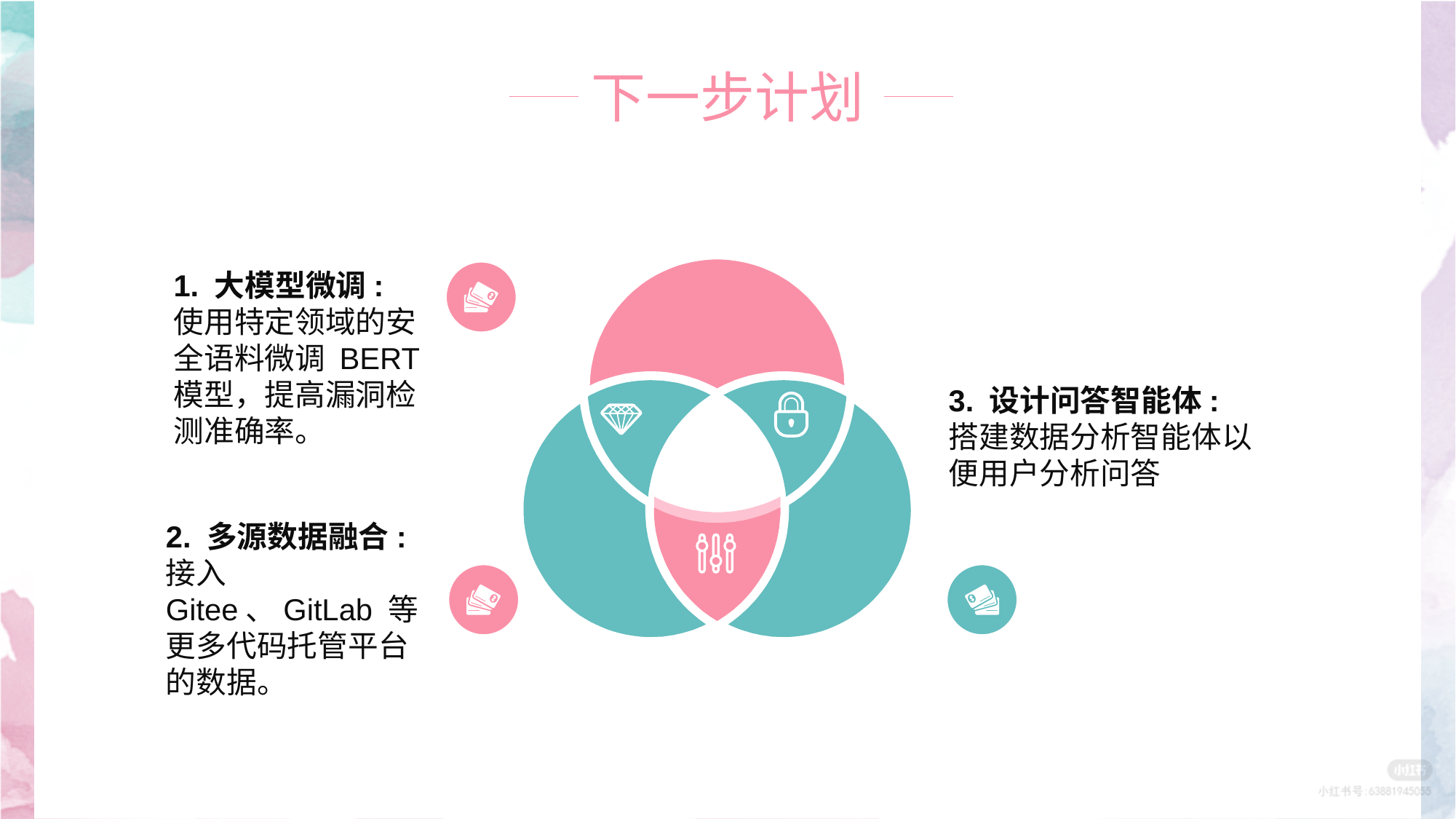

下一步计划

1. 大模型微调: 使用特定领域的安全语料微调 BERT 模型，提高漏洞检测准确率。

2. 多源数据融合: 接入 Gitee、GitLab 等更多代码托管平台的数据。

3. 设计问答智能体: 搭建数据分析智能体以便用户分析问答